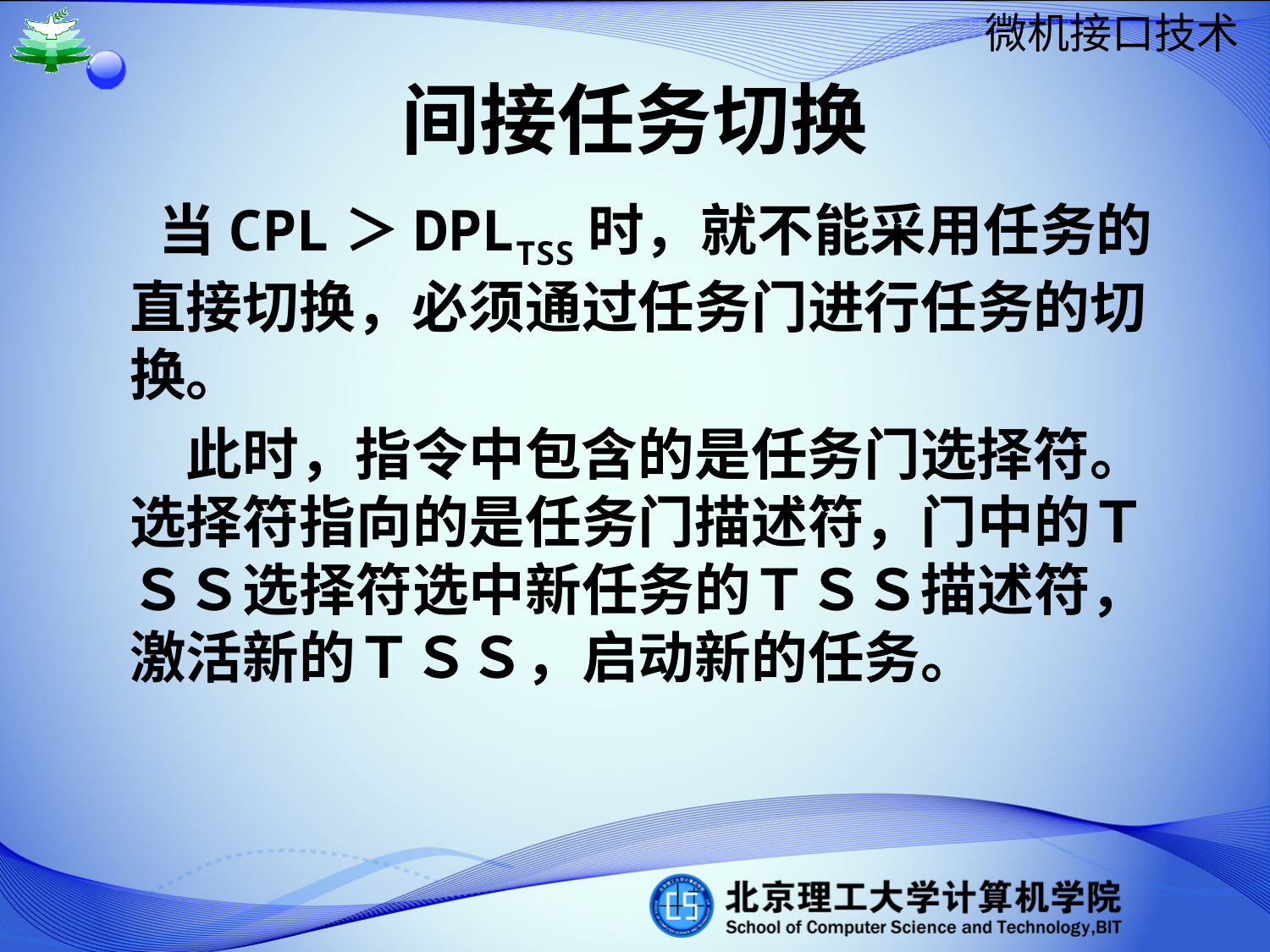

# 间接任务切换
     当CPL＞DPLTSS时，就不能采用任务的直接切换，必须通过任务门进行任务的切换。
       此时，指令中包含的是任务门选择符。选择符指向的是任务门描述符，门中的ＴＳＳ选择符选中新任务的ＴＳＳ描述符，激活新的ＴＳＳ，启动新的任务。